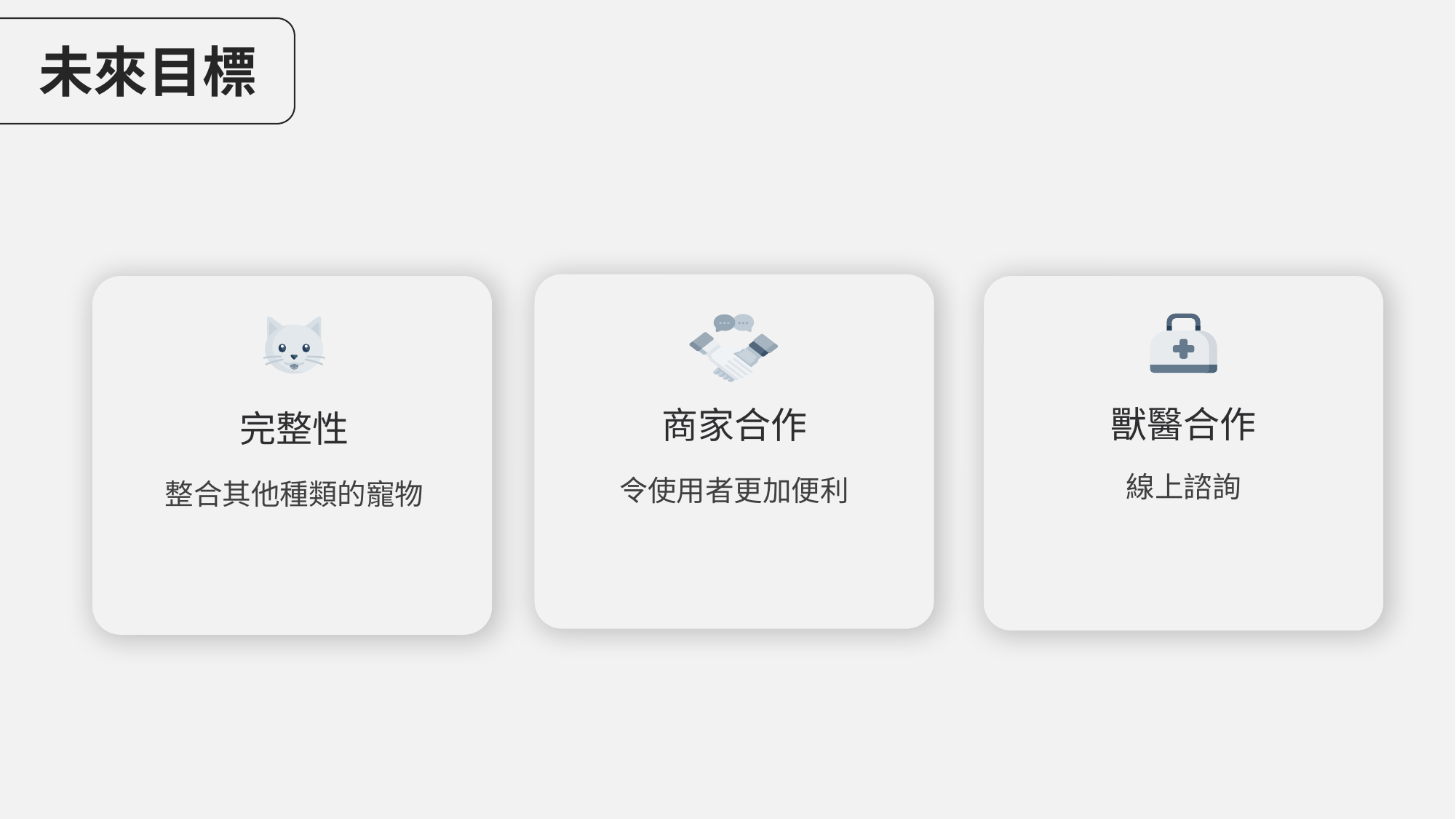

未來目標

商家合作
令使用者更加便利

完整性
整合其他種類的寵物

獸醫合作

線上諮詢